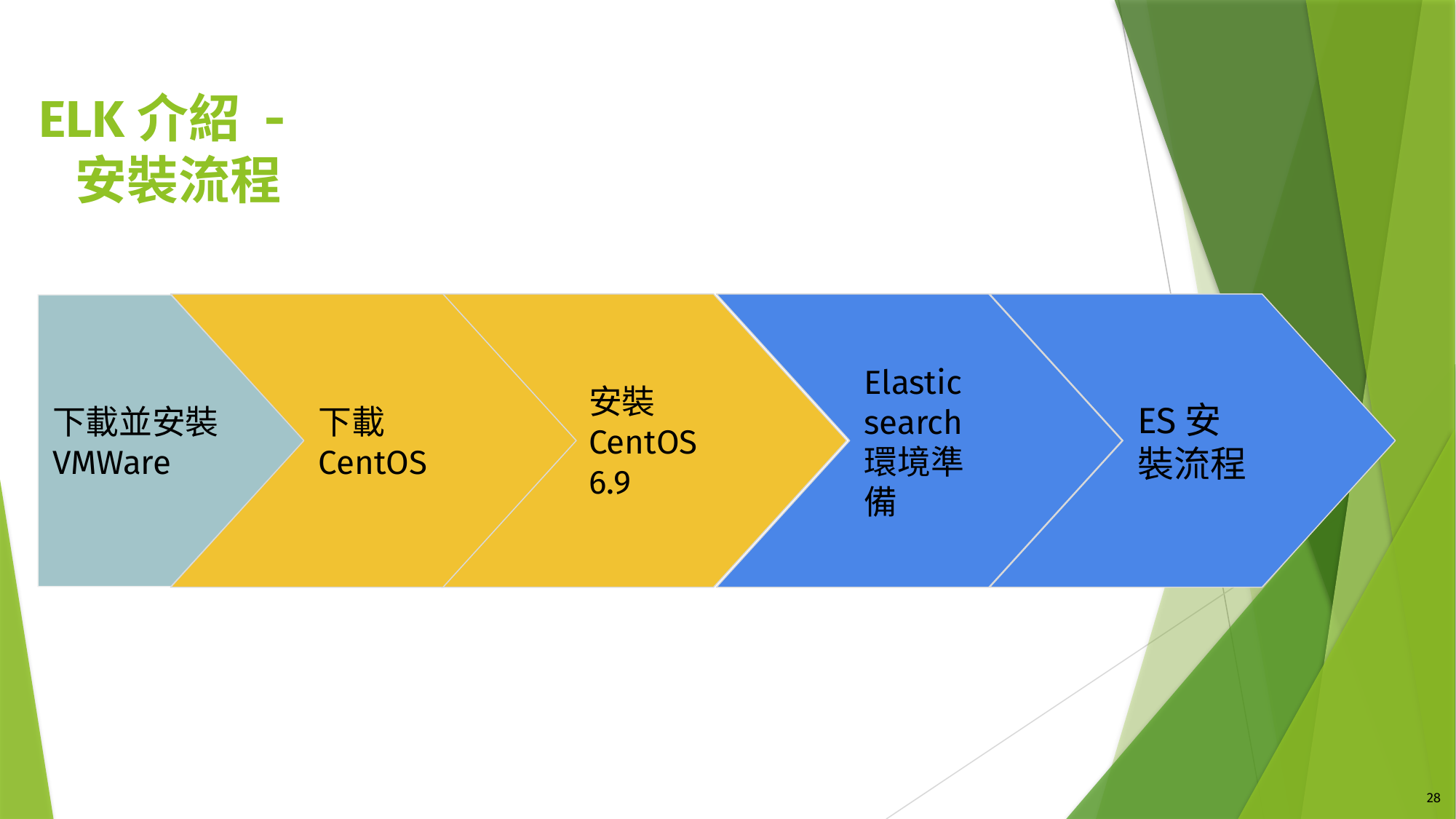

# ELK介紹 - 安裝流程
下載 CentOS
安裝CentOS6.9
Elasticsearch
環境準備
ES安裝流程
下載並安裝VMWare
28